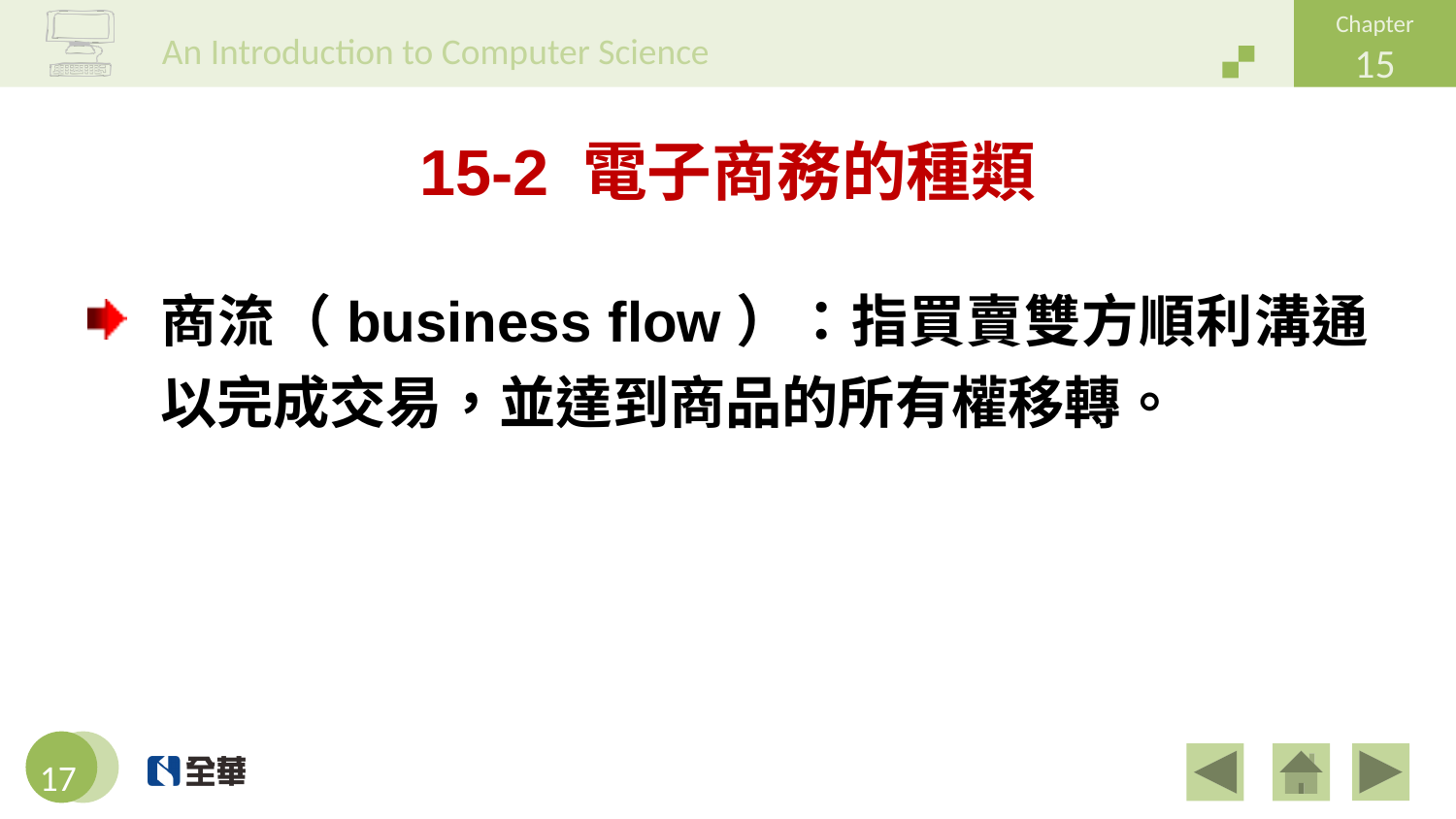

# 15-2 電子商務的種類
商流（business flow）：指買賣雙方順利溝通以完成交易，並達到商品的所有權移轉。